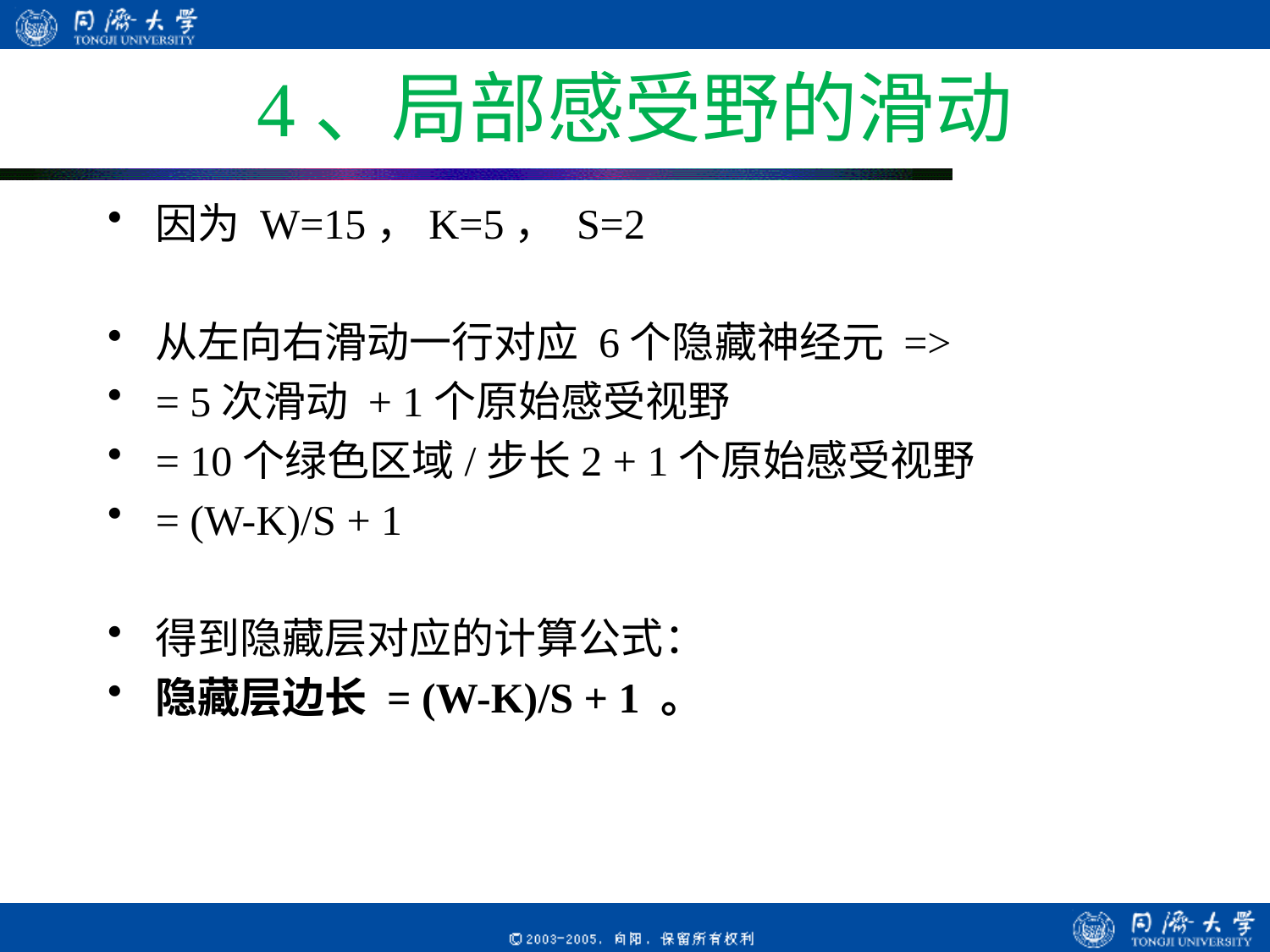

# 4、局部感受野的滑动
因为 W=15，K=5， S=2

从左向右滑动一行对应 6个隐藏神经元 =>
= 5次滑动 + 1个原始感受视野
= 10个绿色区域/步长2 + 1个原始感受视野
= (W-K)/S + 1

得到隐藏层对应的计算公式：
隐藏层边长 = (W-K)/S + 1 。